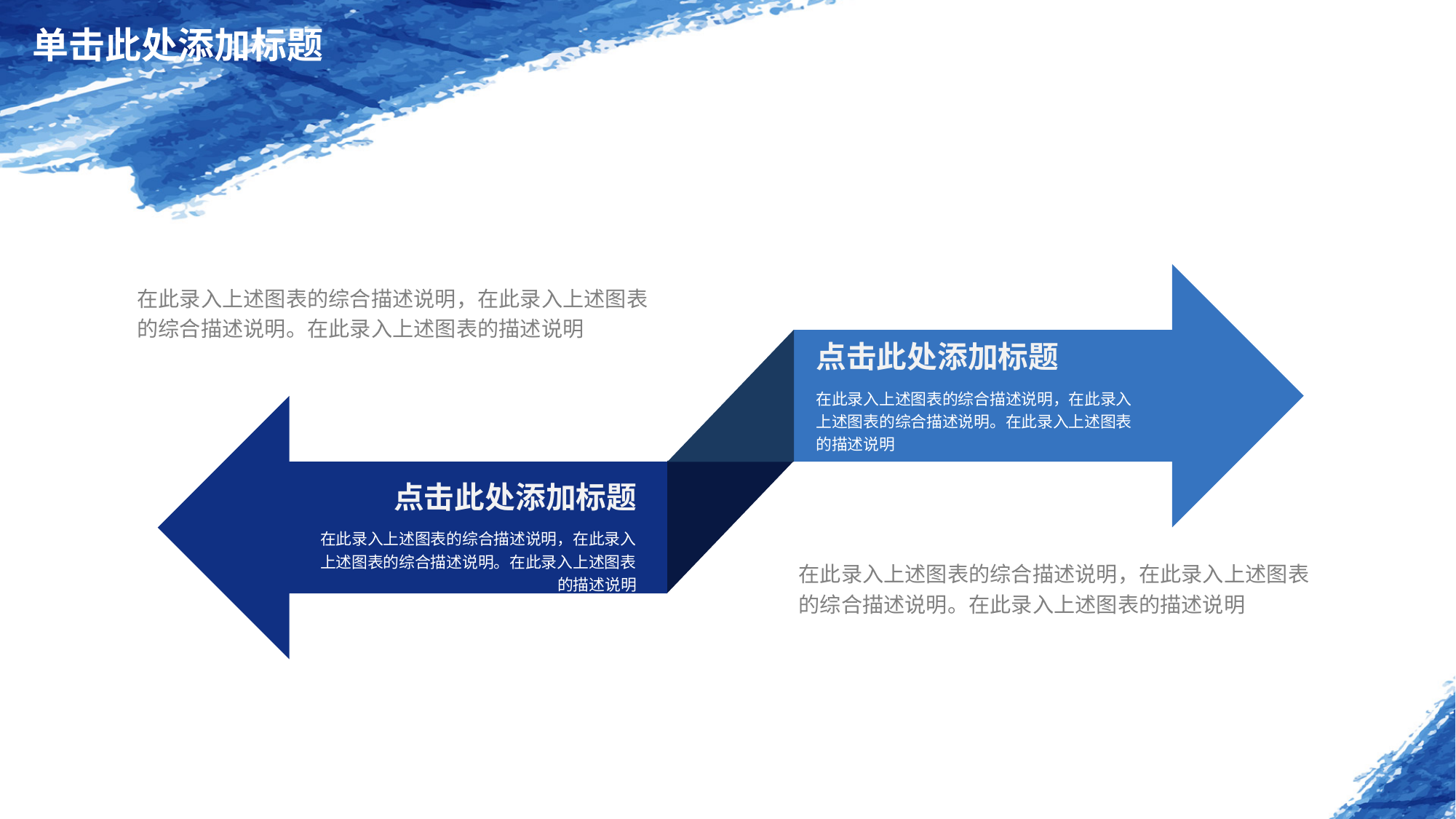

# 单击此处添加标题

在此录入上述图表的综合描述说明，在此录入上述图表的综合描述说明。在此录入上述图表的描述说明
点击此处添加标题
在此录入上述图表的综合描述说明，在此录入上述图表的综合描述说明。在此录入上述图表的描述说明

点击此处添加标题
在此录入上述图表的综合描述说明，在此录入上述图表的综合描述说明。在此录入上述图表的描述说明
在此录入上述图表的综合描述说明，在此录入上述图表的综合描述说明。在此录入上述图表的描述说明